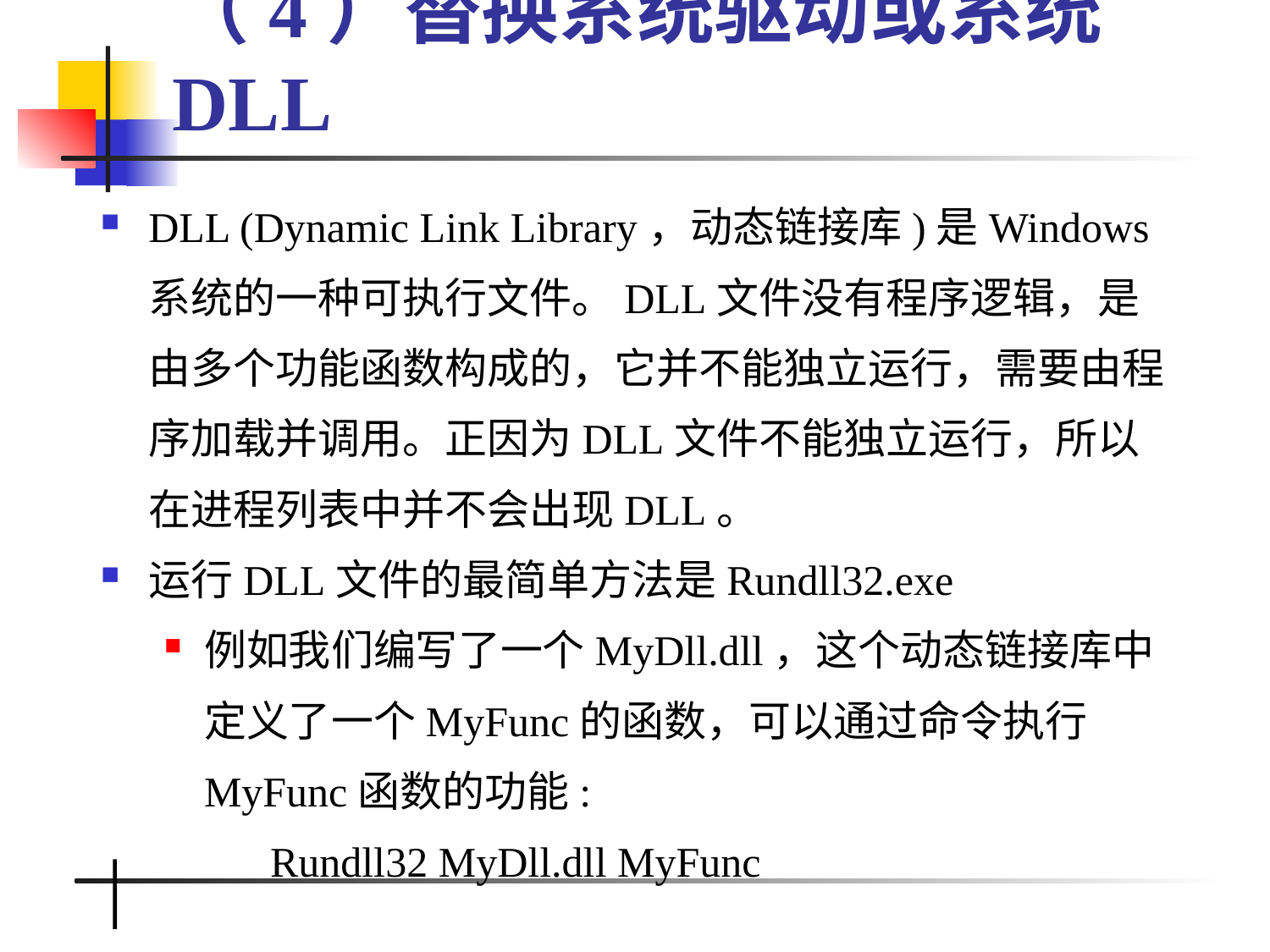

# （4）替换系统驱动或系统DLL
DLL (Dynamic Link Library，动态链接库)是Windows系统的一种可执行文件。DLL文件没有程序逻辑，是由多个功能函数构成的，它并不能独立运行，需要由程序加载并调用。正因为DLL文件不能独立运行，所以在进程列表中并不会出现DLL。
运行DLL文件的最简单方法是Rundll32.exe
例如我们编写了一个MyDll.dll，这个动态链接库中定义了一个MyFunc的函数，可以通过命令执行MyFunc函数的功能:
          Rundll32 MyDll.dll MyFunc